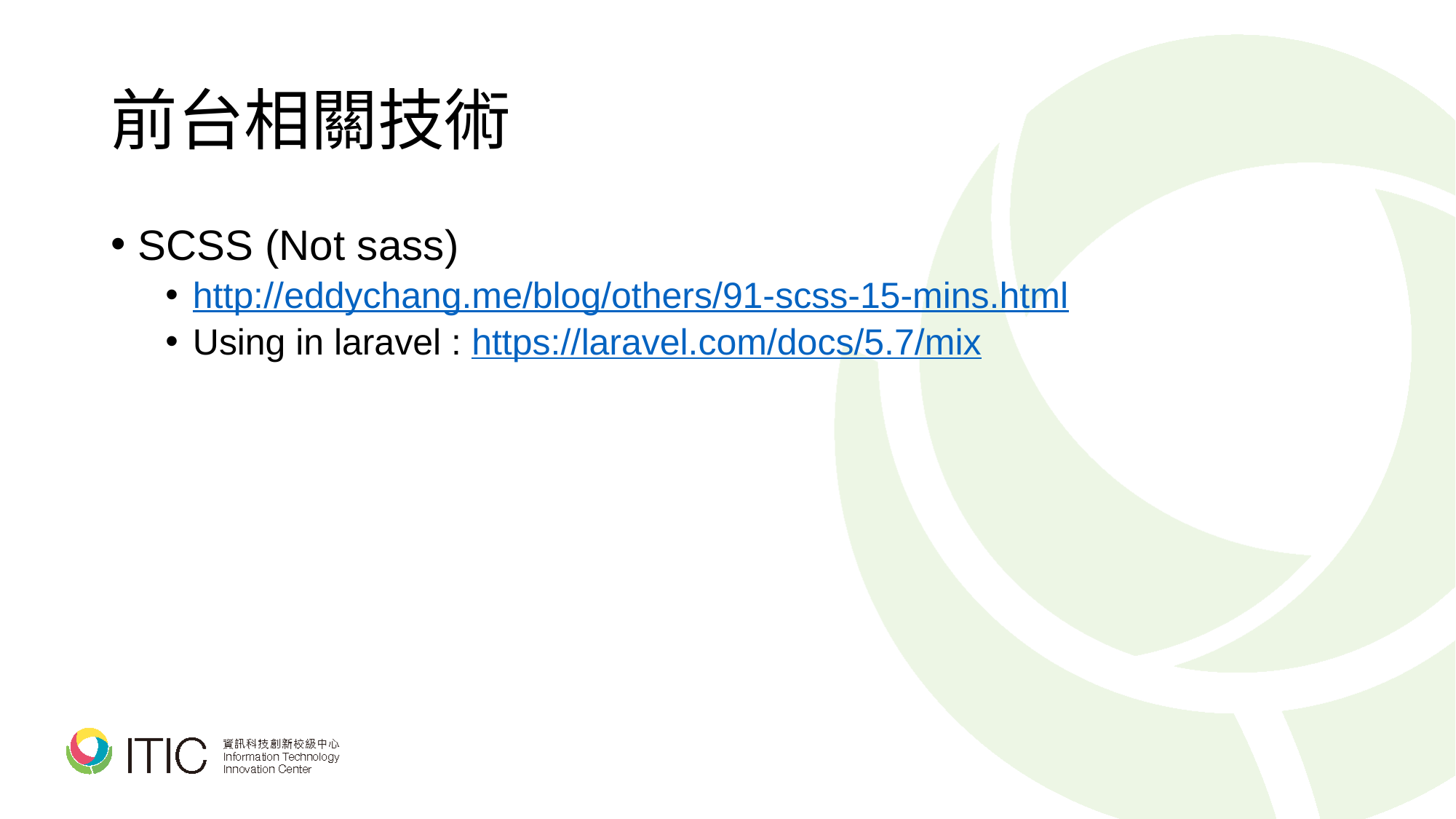

# 前台相關技術
SCSS (Not sass)
http://eddychang.me/blog/others/91-scss-15-mins.html
Using in laravel : https://laravel.com/docs/5.7/mix